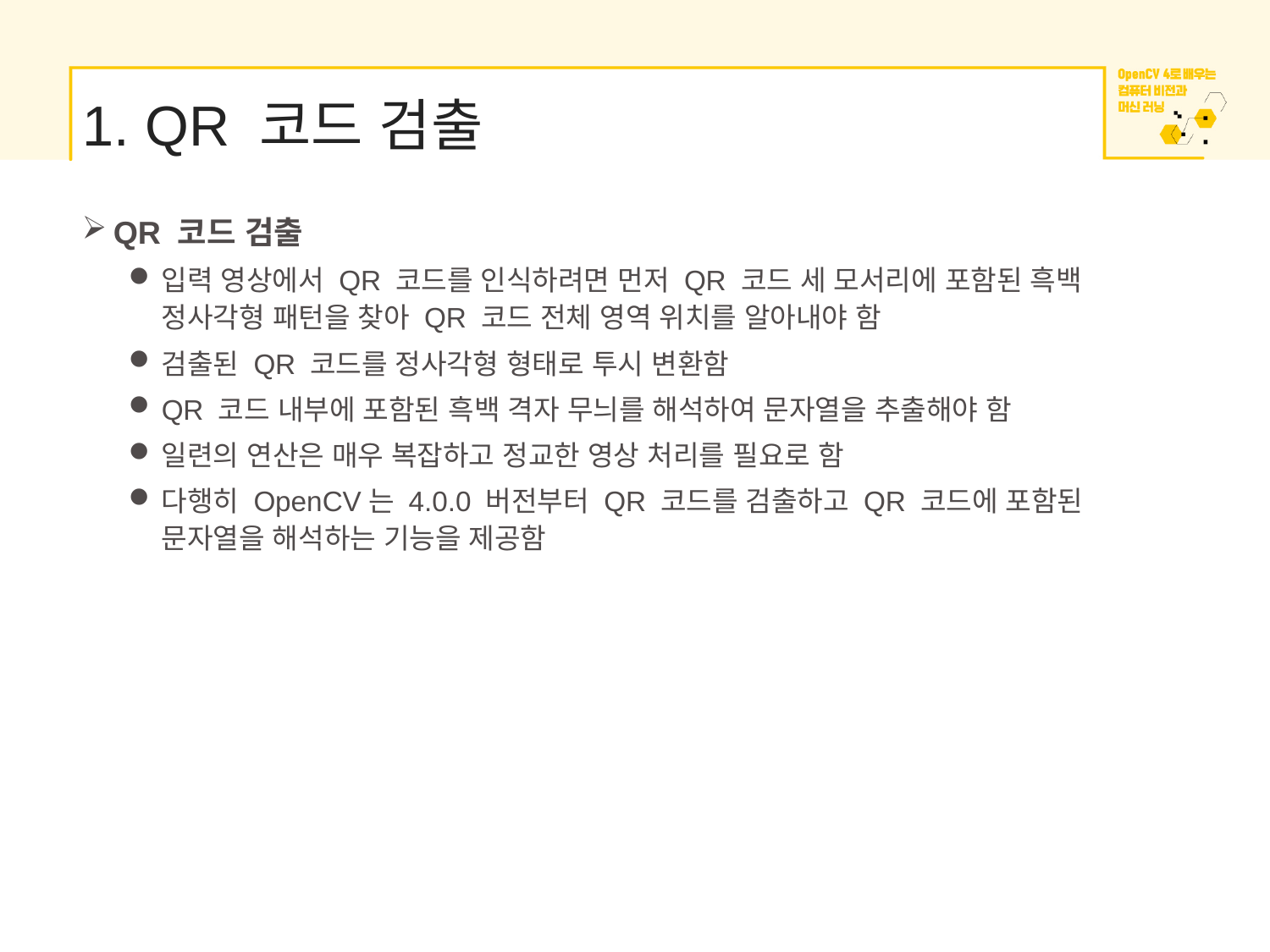

# 1. QR 코드 검출
QR 코드 검출
입력 영상에서 QR 코드를 인식하려면 먼저 QR 코드 세 모서리에 포함된 흑백 정사각형 패턴을 찾아 QR 코드 전체 영역 위치를 알아내야 함
검출된 QR 코드를 정사각형 형태로 투시 변환함
QR 코드 내부에 포함된 흑백 격자 무늬를 해석하여 문자열을 추출해야 함
일련의 연산은 매우 복잡하고 정교한 영상 처리를 필요로 함
다행히 OpenCV는 4.0.0 버전부터 QR 코드를 검출하고 QR 코드에 포함된 문자열을 해석하는 기능을 제공함